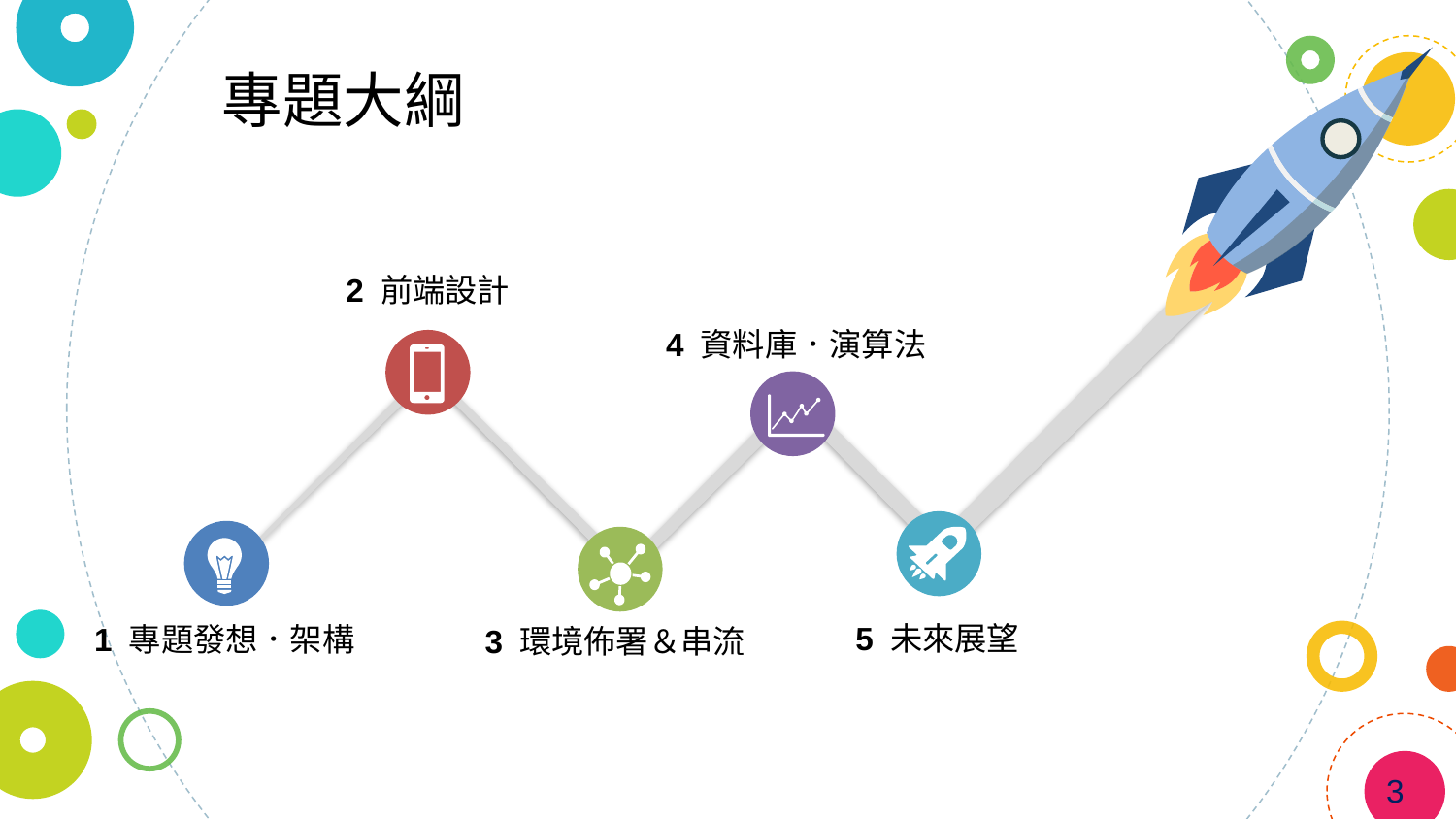

專題大綱

2 前端設計

4 資料庫．演算法

5 未來展望
1 專題發想．架構
3 環境佈署＆串流
3